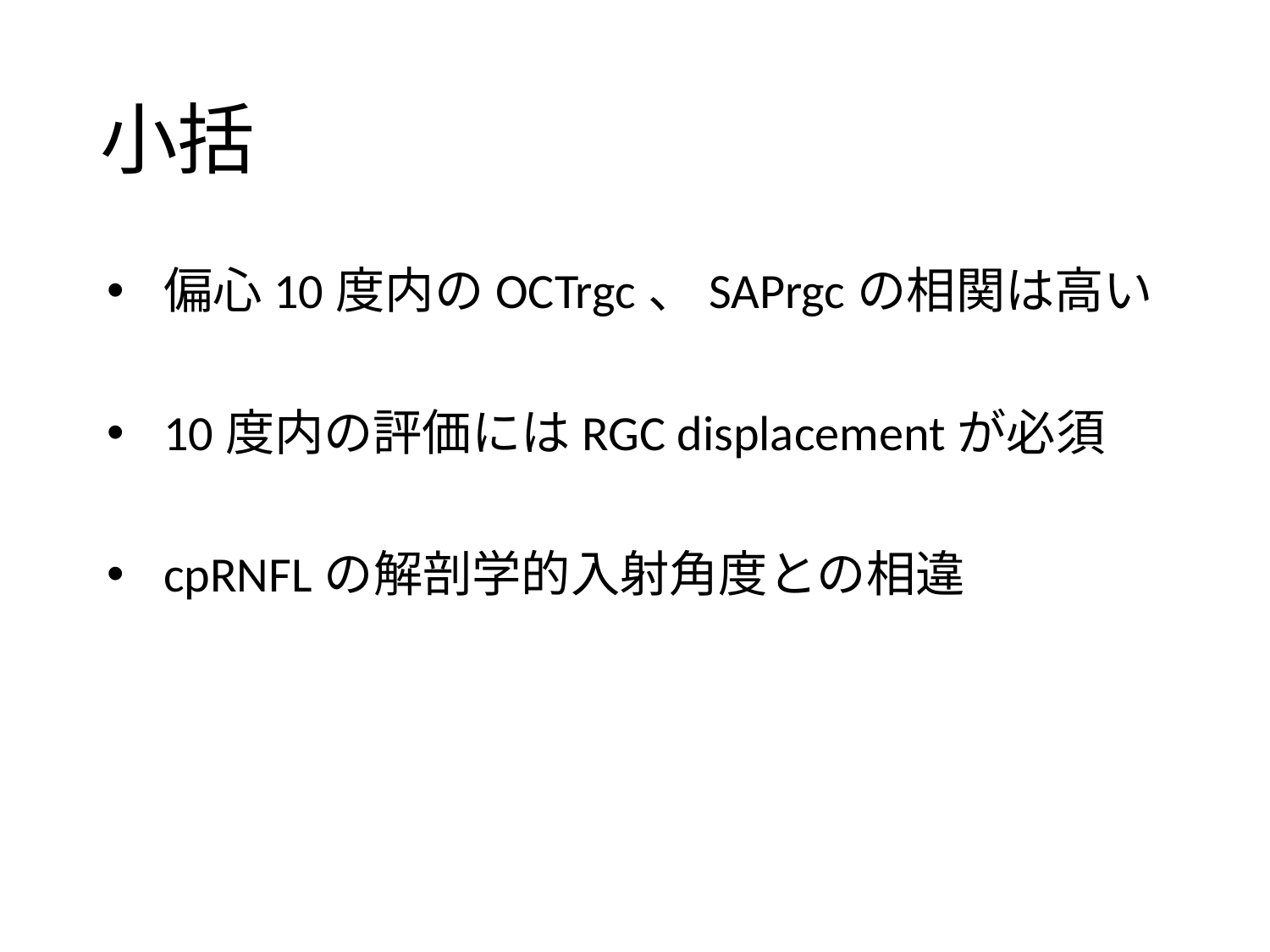

# 小括
偏心10度内のOCTrgc、SAPrgcの相関は高い

10度内の評価にはRGC displacementが必須

cpRNFLの解剖学的入射角度との相違